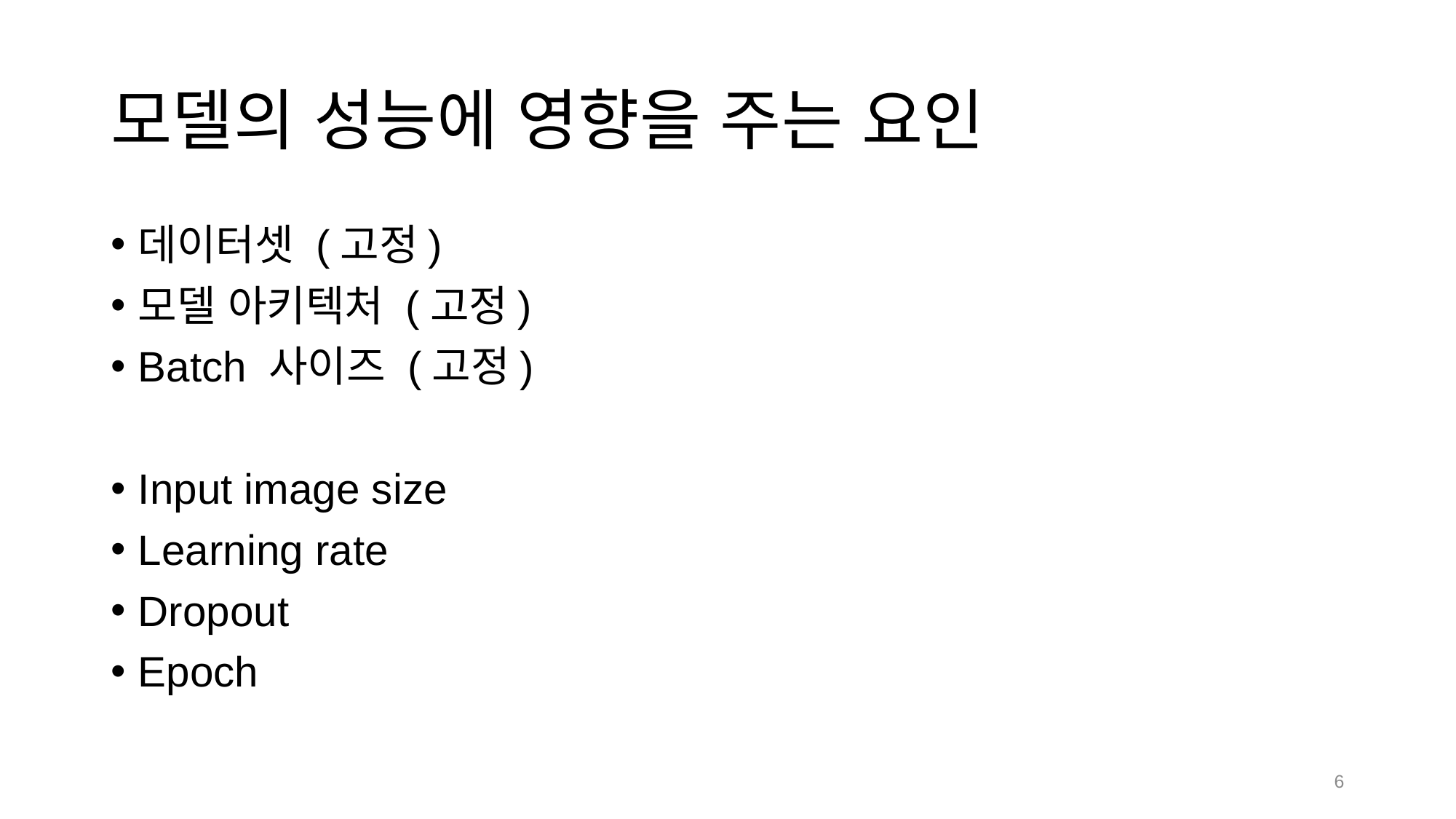

# 모델의 성능에 영향을 주는 요인
데이터셋 (고정)
모델 아키텍처 (고정)
Batch 사이즈 (고정)

Input image size
Learning rate
Dropout
Epoch
6